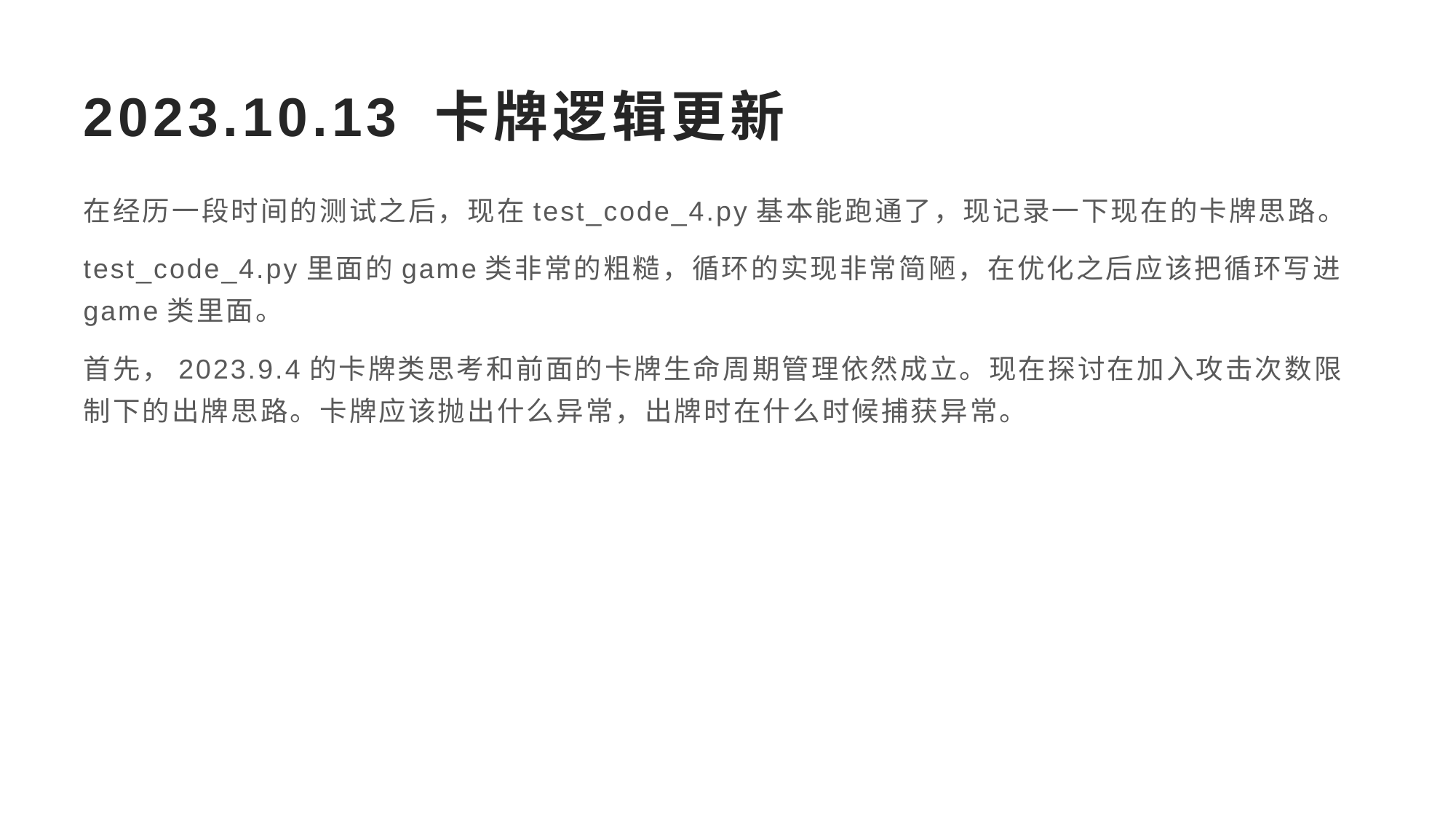

# 2023.10.13 卡牌逻辑更新
在经历一段时间的测试之后，现在test_code_4.py基本能跑通了，现记录一下现在的卡牌思路。
test_code_4.py里面的game类非常的粗糙，循环的实现非常简陋，在优化之后应该把循环写进game类里面。
首先，2023.9.4的卡牌类思考和前面的卡牌生命周期管理依然成立。现在探讨在加入攻击次数限制下的出牌思路。卡牌应该抛出什么异常，出牌时在什么时候捕获异常。